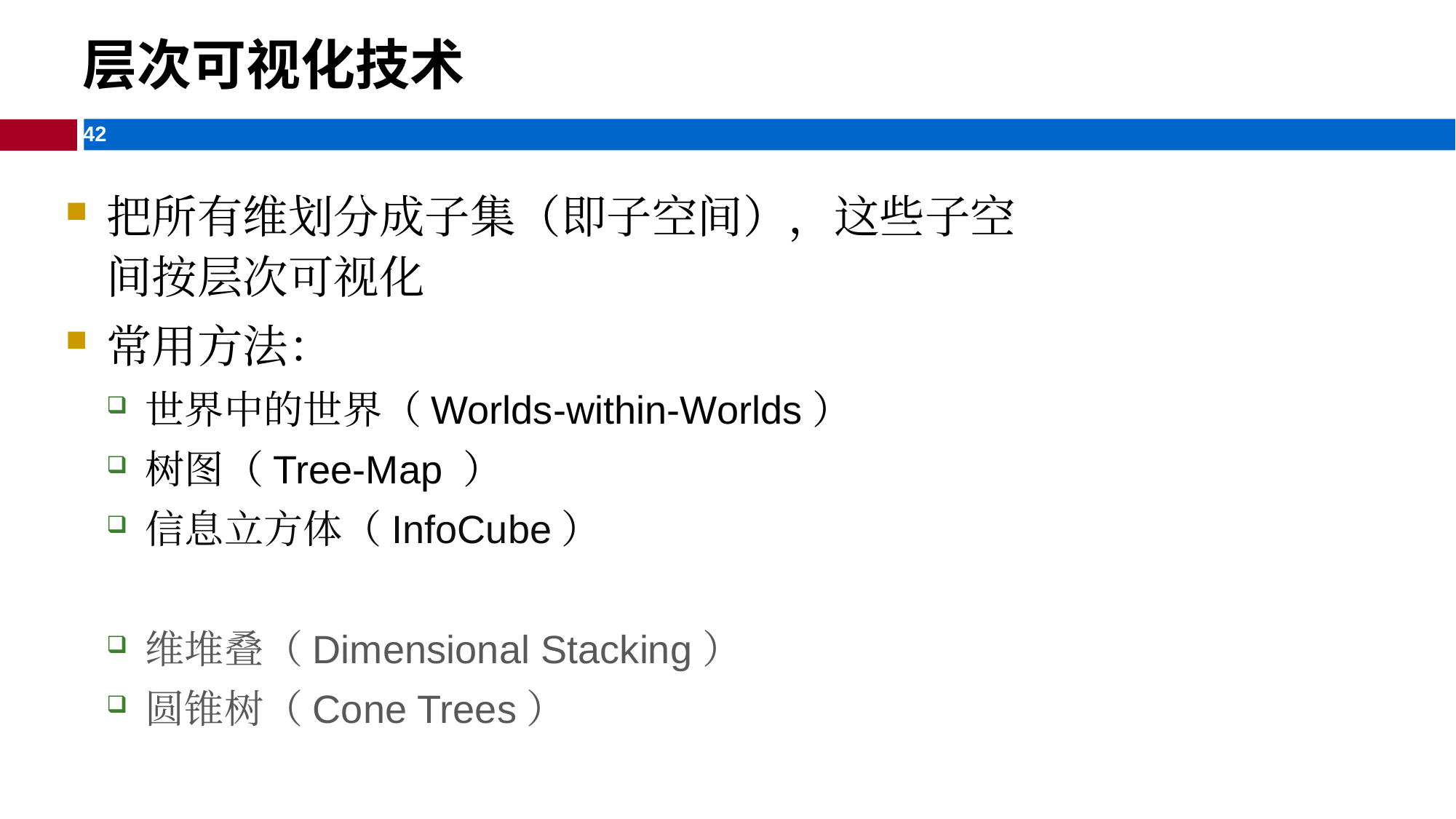

层次可视化技术
把所有维划分成子集（即子空间），这些子空间按层次可视化
常用方法：
世界中的世界（Worlds-within-Worlds）
树图（Tree-Map ）
信息立方体（InfoCube）

维堆叠（Dimensional Stacking）
圆锥树（Cone Trees）